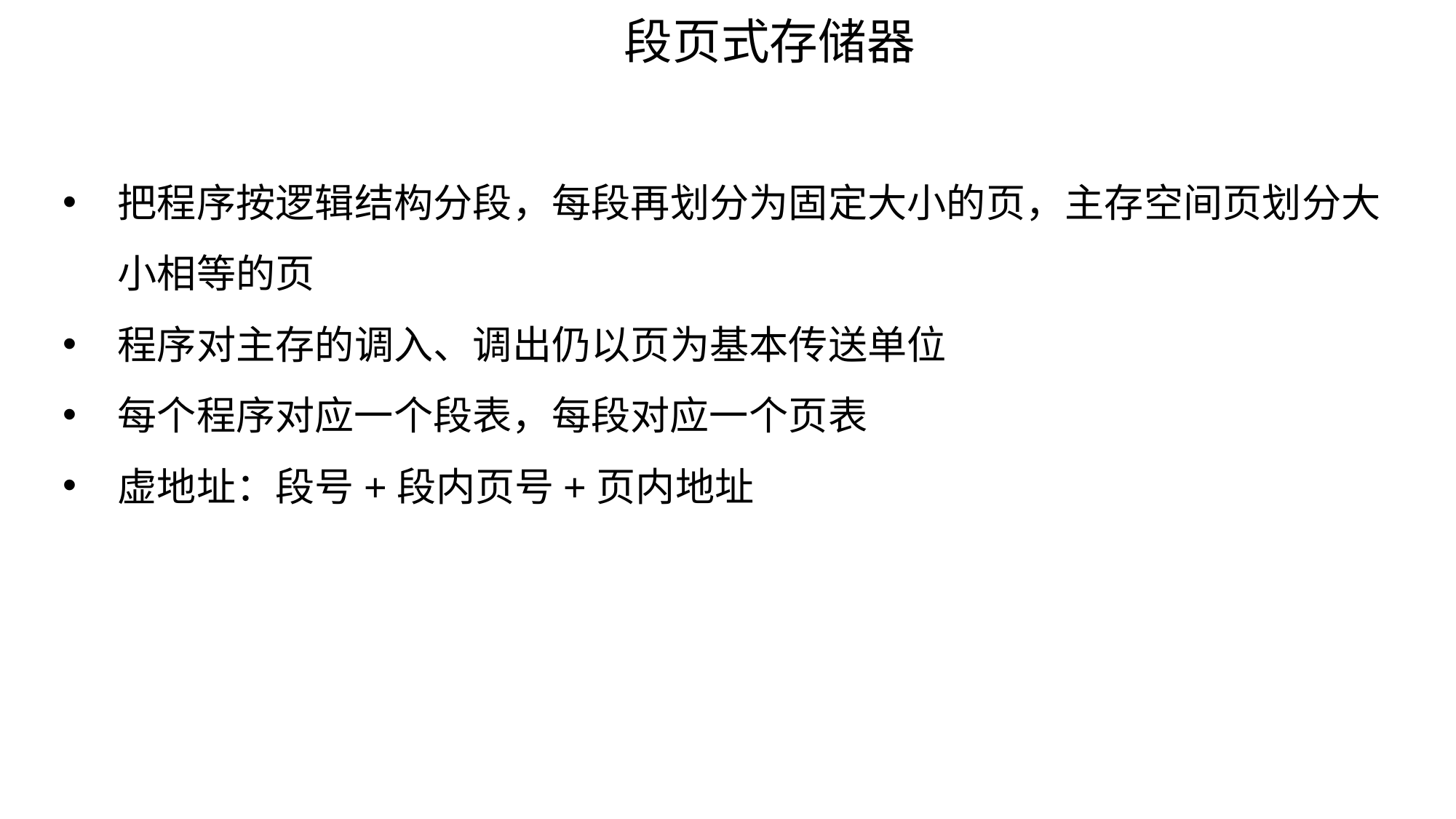

段页式存储器
把程序按逻辑结构分段，每段再划分为固定大小的页，主存空间页划分大小相等的页
程序对主存的调入、调出仍以页为基本传送单位
每个程序对应一个段表，每段对应一个页表
虚地址：段号+段内页号+页内地址